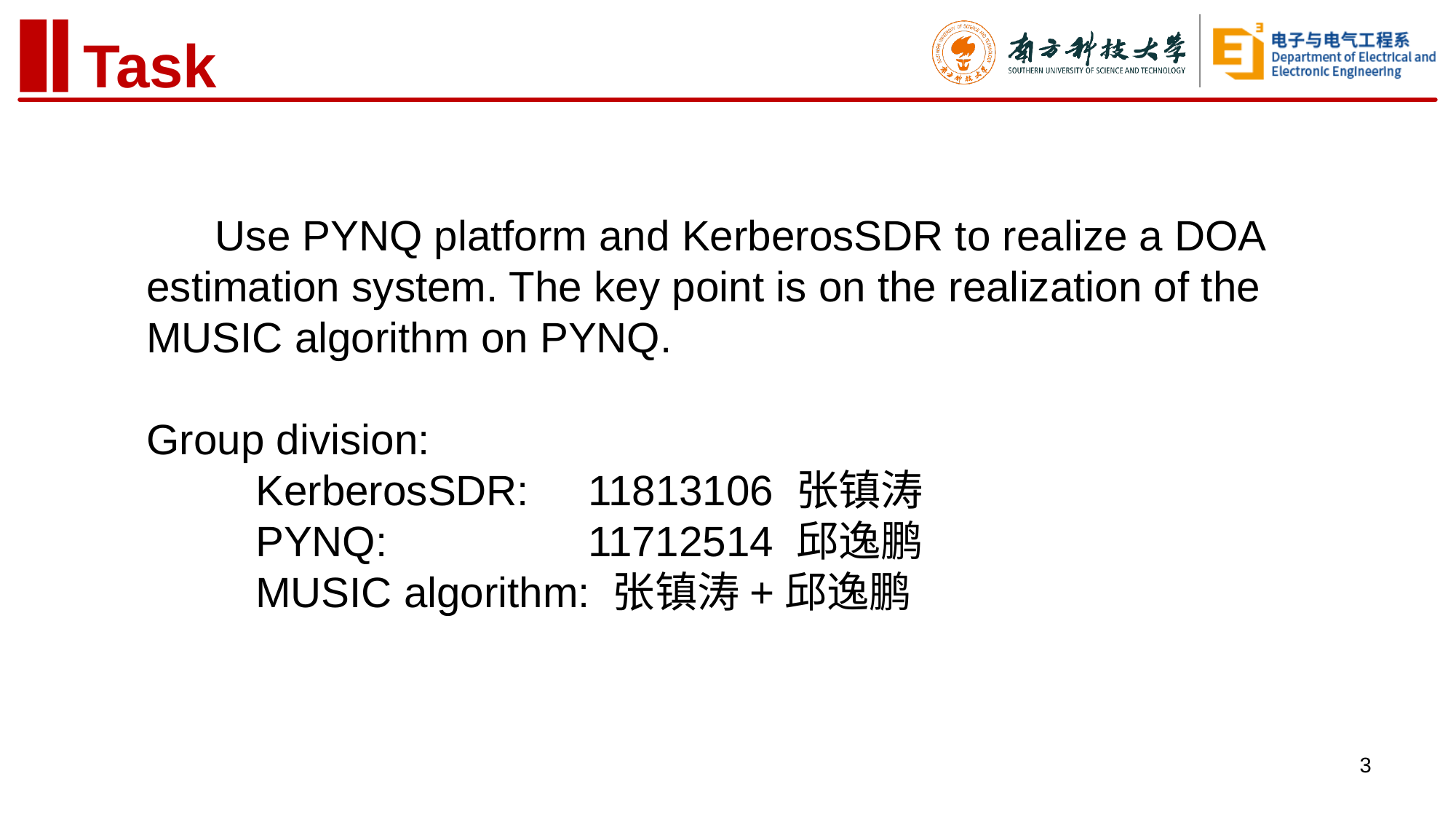

Task
           Use PYNQ platform and KerberosSDR to realize a DOA estimation system. The key point is on the realization of the MUSIC algorithm on PYNQ.

	Group division:
		KerberosSDR:     11813106 张镇涛
		PYNQ:                 11712514 邱逸鹏
		MUSIC algorithm: 张镇涛+邱逸鹏
3